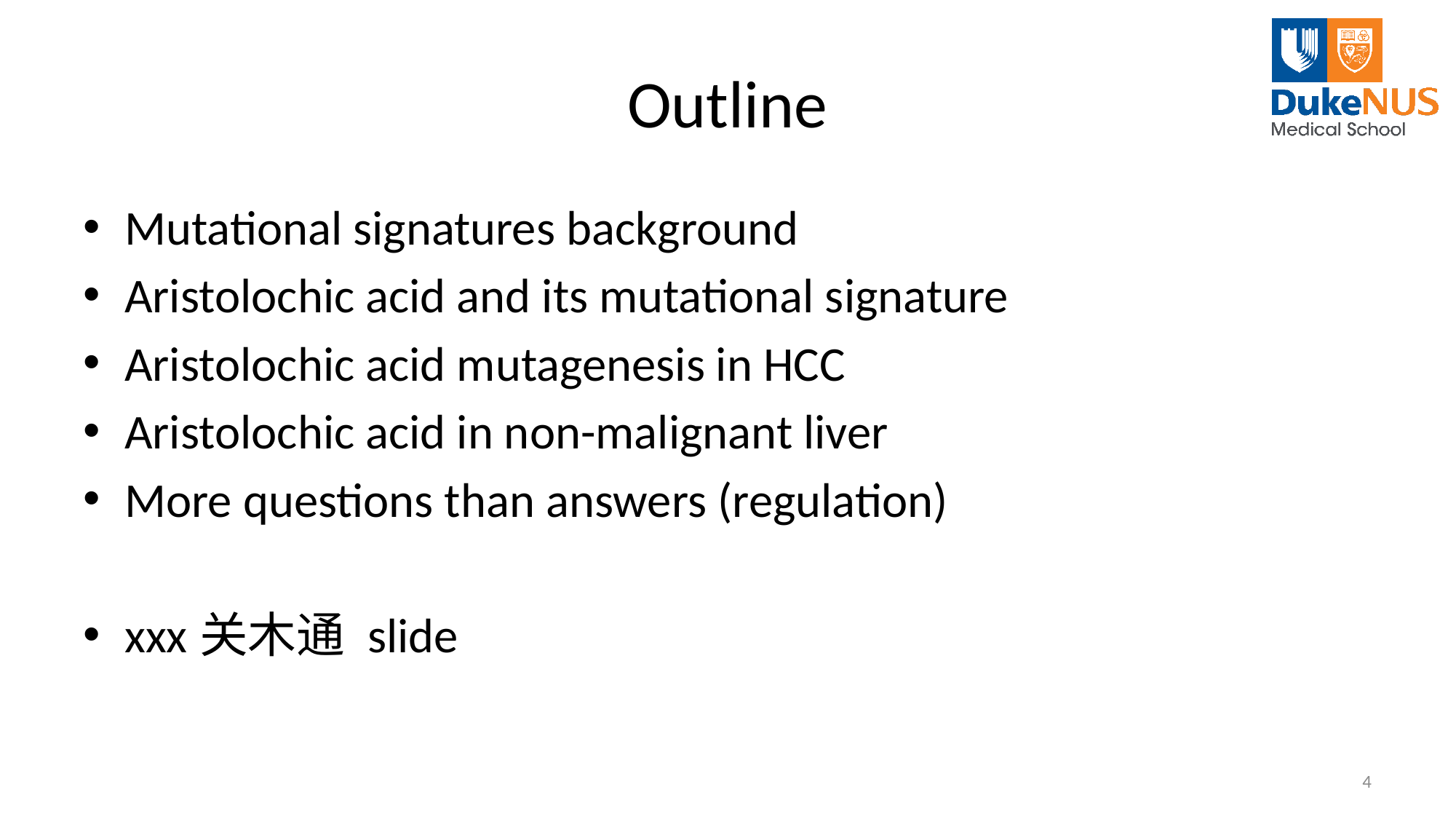

# Outline
Mutational signatures background
Aristolochic acid and its mutational signature
Aristolochic acid mutagenesis in HCC
Aristolochic acid in non-malignant liver
More questions than answers (regulation)

xxx关木通 slide
4